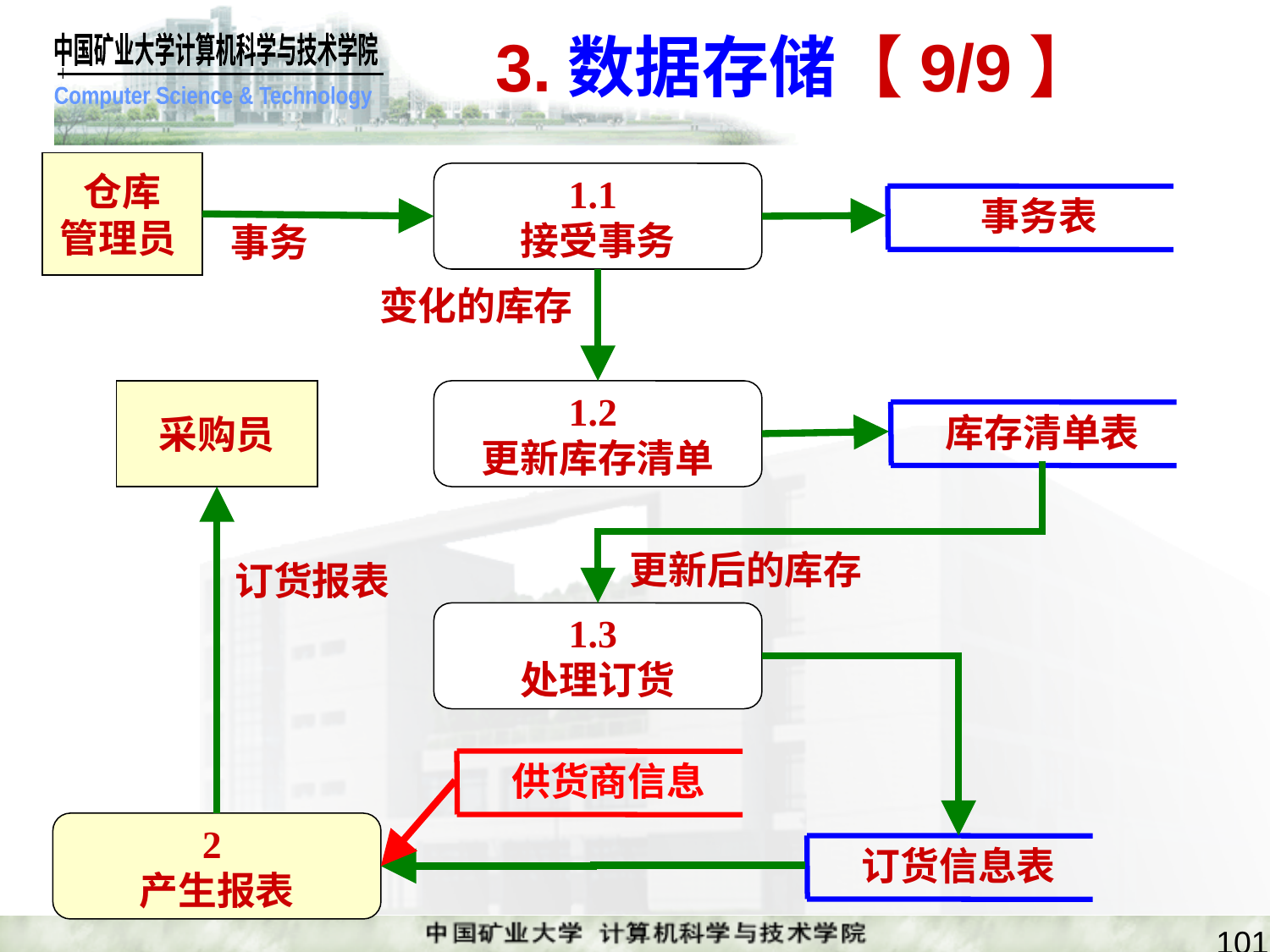

# 3.数据存储【9/9】
仓库
管理员
1.1
接受事务
事务表

事务
变化的库存
采购员
1.2
更新库存清单
库存清单表

更新后的库存
订货报表
1.3
处理订货
供货商信息

2
产生报表
订货信息表

101
101